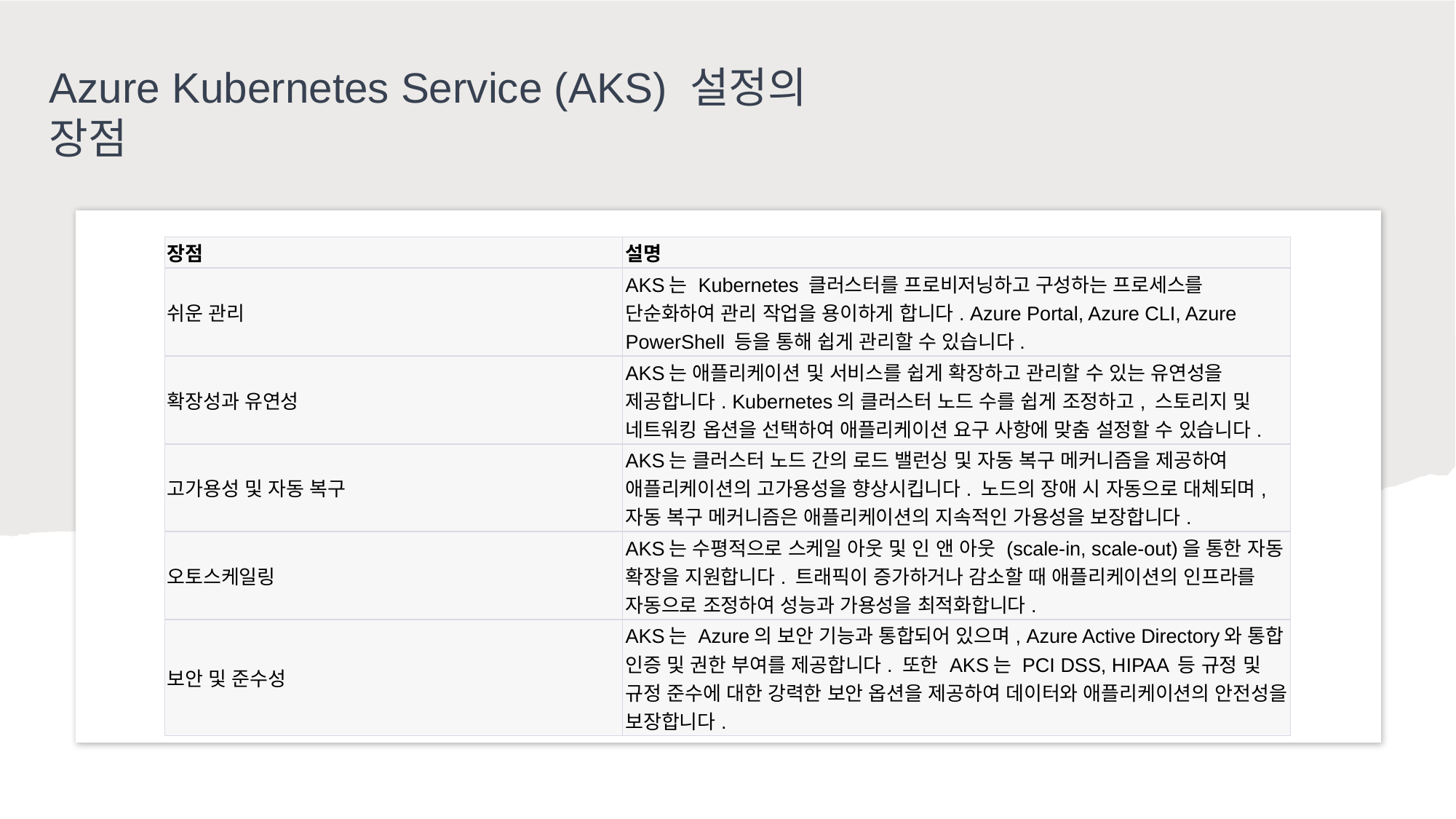

Azure Kubernetes Service (AKS) 설정의 장점

| 장점 | 설명 |
| --- | --- |
| 쉬운 관리 | AKS는 Kubernetes 클러스터를 프로비저닝하고 구성하는 프로세스를 단순화하여 관리 작업을 용이하게 합니다. Azure Portal, Azure CLI, Azure PowerShell 등을 통해 쉽게 관리할 수 있습니다. |
| 확장성과 유연성 | AKS는 애플리케이션 및 서비스를 쉽게 확장하고 관리할 수 있는 유연성을 제공합니다. Kubernetes의 클러스터 노드 수를 쉽게 조정하고, 스토리지 및 네트워킹 옵션을 선택하여 애플리케이션 요구 사항에 맞춤 설정할 수 있습니다. |
| 고가용성 및 자동 복구 | AKS는 클러스터 노드 간의 로드 밸런싱 및 자동 복구 메커니즘을 제공하여 애플리케이션의 고가용성을 향상시킵니다. 노드의 장애 시 자동으로 대체되며, 자동 복구 메커니즘은 애플리케이션의 지속적인 가용성을 보장합니다. |
| 오토스케일링 | AKS는 수평적으로 스케일 아웃 및 인 앤 아웃 (scale-in, scale-out)을 통한 자동 확장을 지원합니다. 트래픽이 증가하거나 감소할 때 애플리케이션의 인프라를 자동으로 조정하여 성능과 가용성을 최적화합니다. |
| 보안 및 준수성 | AKS는 Azure의 보안 기능과 통합되어 있으며, Azure Active Directory와 통합 인증 및 권한 부여를 제공합니다. 또한 AKS는 PCI DSS, HIPAA 등 규정 및 규정 준수에 대한 강력한 보안 옵션을 제공하여 데이터와 애플리케이션의 안전성을 보장합니다. |